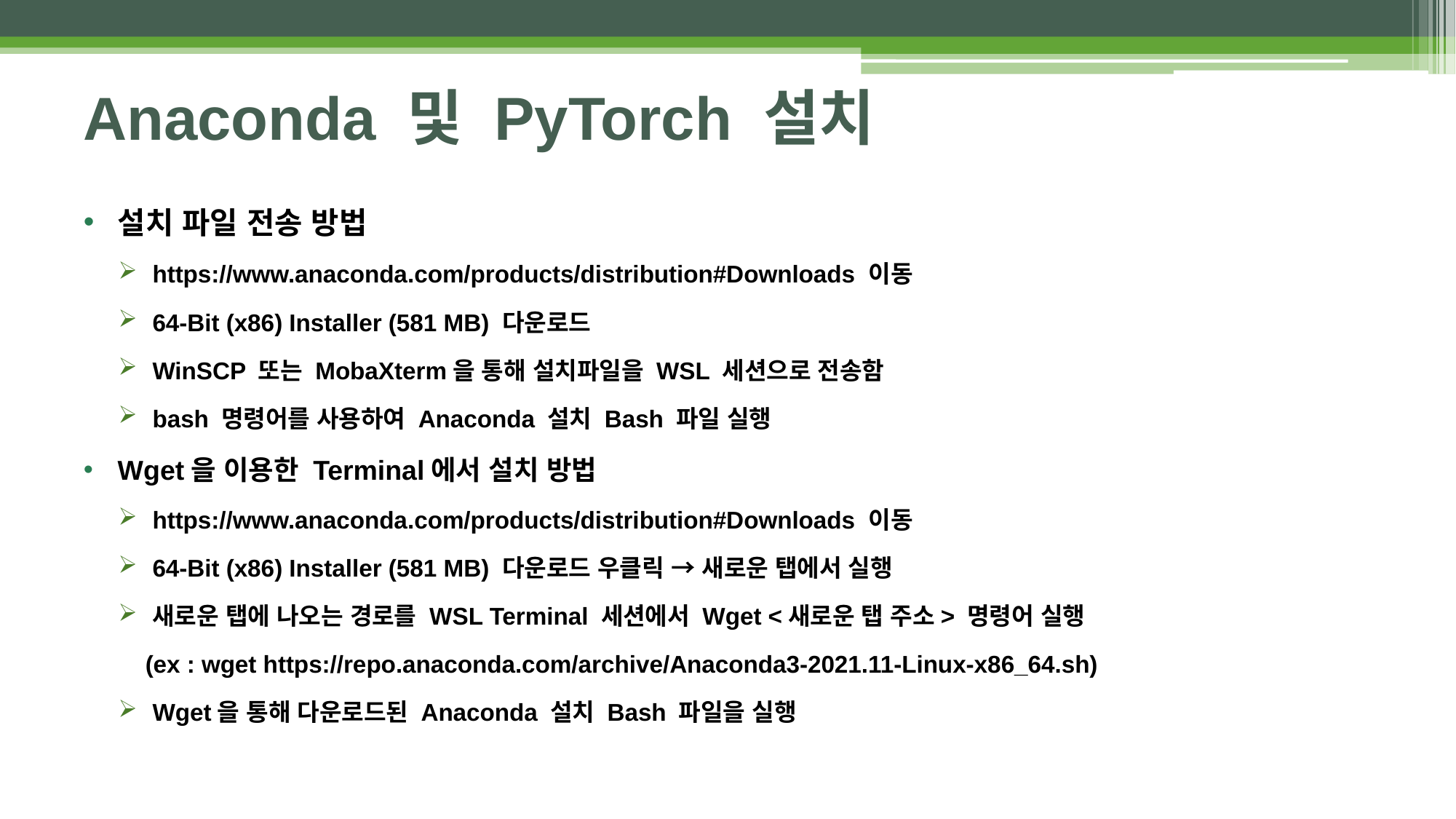

# Anaconda 및 PyTorch 설치
설치 파일 전송 방법
https://www.anaconda.com/products/distribution#Downloads 이동
64-Bit (x86) Installer (581 MB) 다운로드
WinSCP 또는 MobaXterm을 통해 설치파일을 WSL 세션으로 전송함
bash 명령어를 사용하여 Anaconda 설치 Bash 파일 실행
Wget을 이용한 Terminal에서 설치 방법
https://www.anaconda.com/products/distribution#Downloads 이동
64-Bit (x86) Installer (581 MB) 다운로드 우클릭 → 새로운 탭에서 실행
새로운 탭에 나오는 경로를 WSL Terminal 세션에서 Wget <새로운 탭 주소> 명령어 실행
    (ex : wget https://repo.anaconda.com/archive/Anaconda3-2021.11-Linux-x86_64.sh)
Wget을 통해 다운로드된 Anaconda 설치 Bash 파일을 실행